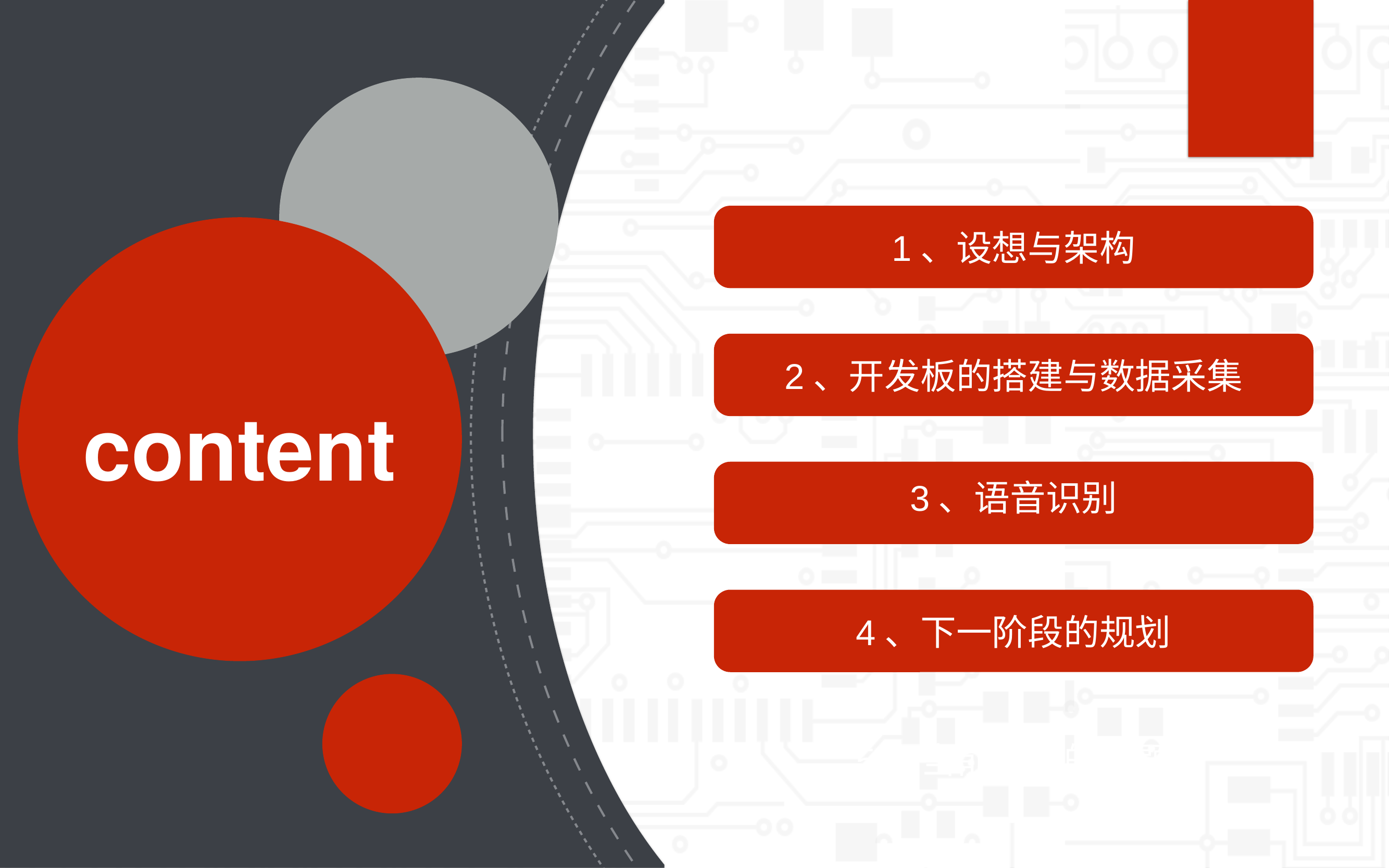

1、设想与架构

2、开发板的搭建与数据采集
content

3、语音识别

4、下一阶段的规划

5、当前遇到的问题